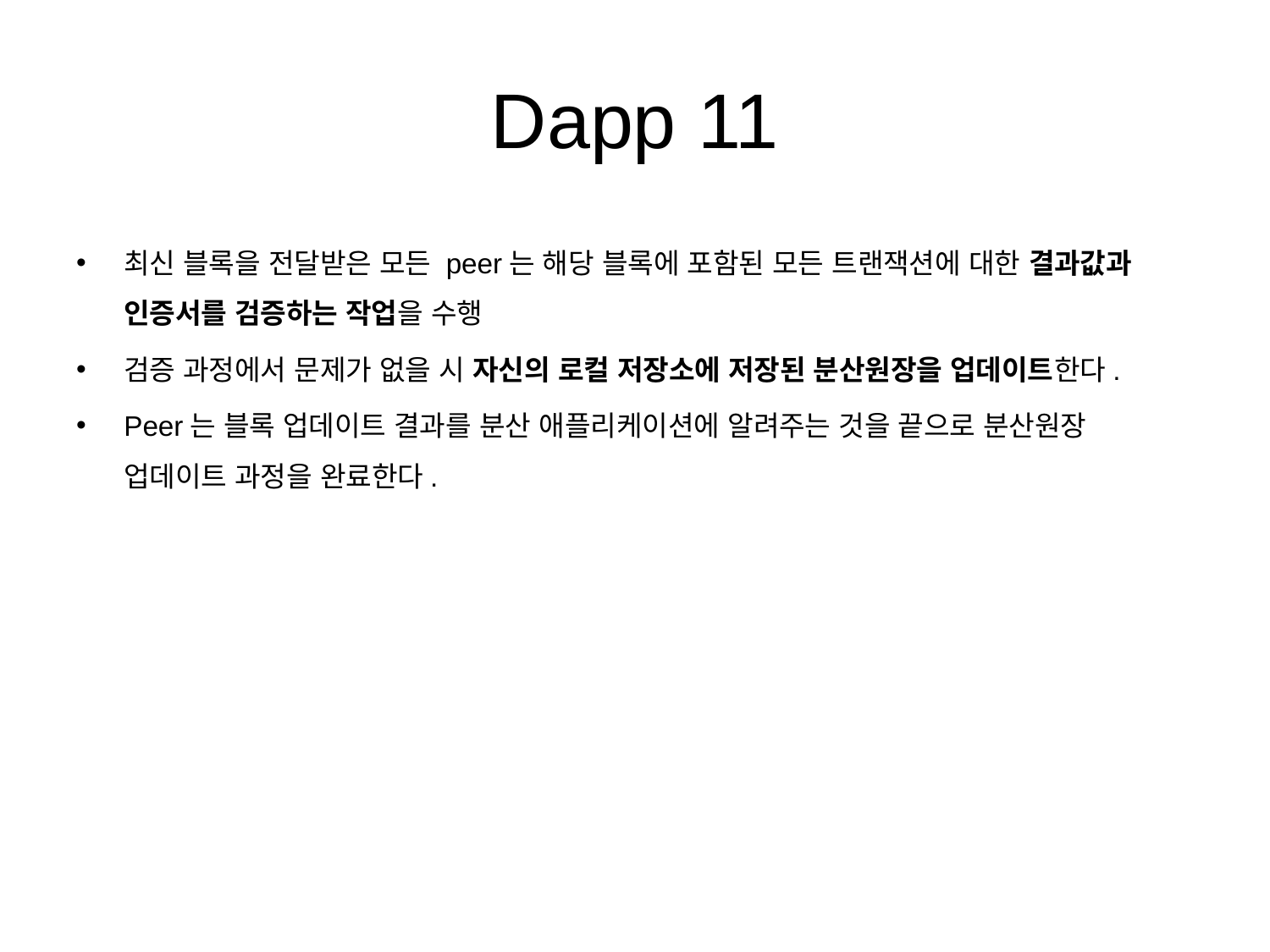

# Dapp 11
최신 블록을 전달받은 모든 peer는 해당 블록에 포함된 모든 트랜잭션에 대한 결과값과 인증서를 검증하는 작업을 수행
검증 과정에서 문제가 없을 시 자신의 로컬 저장소에 저장된 분산원장을 업데이트한다.
Peer는 블록 업데이트 결과를 분산 애플리케이션에 알려주는 것을 끝으로 분산원장 업데이트 과정을 완료한다.